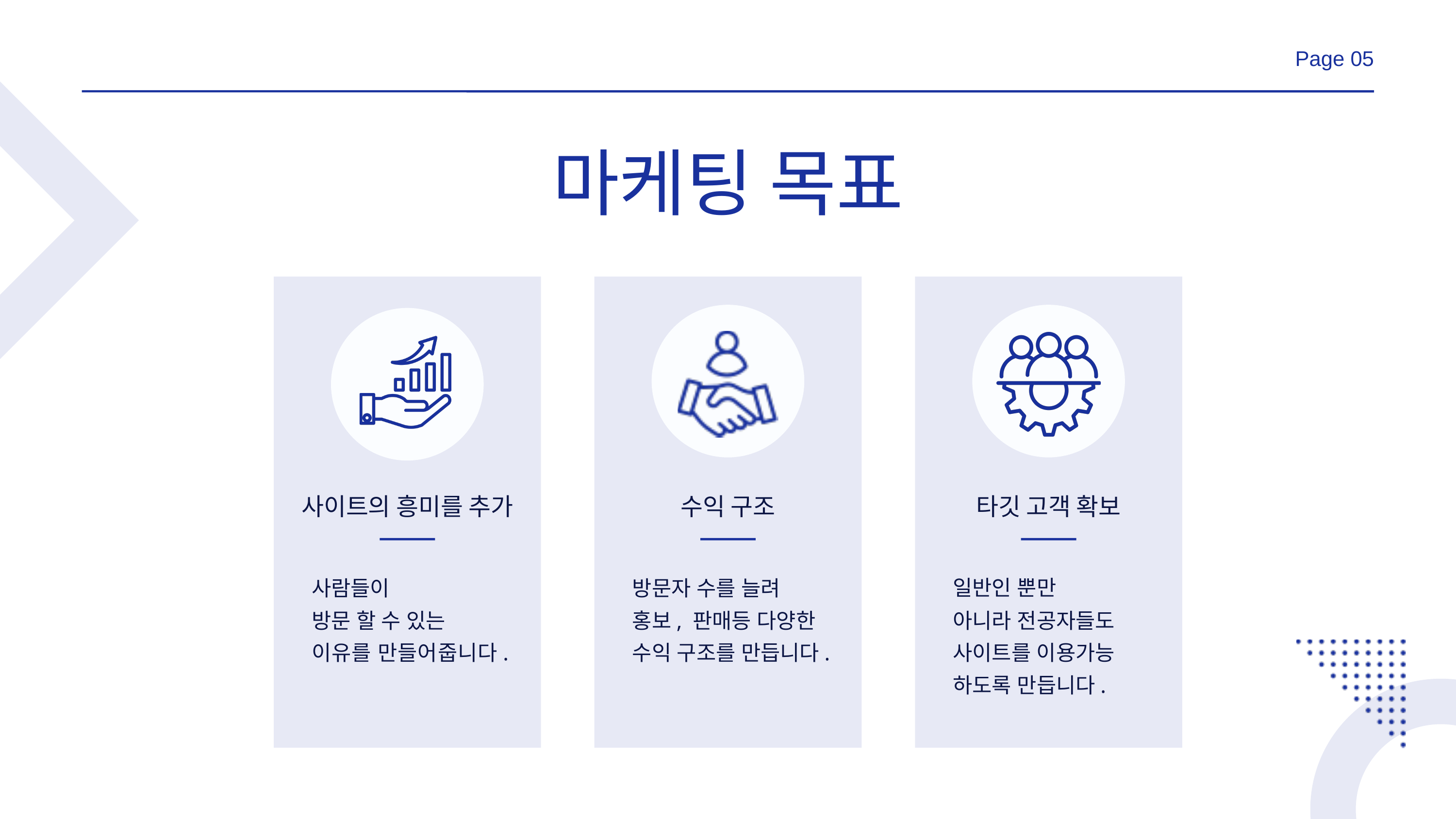

Page 05

마케팅 목표

사이트의 흥미를 추가
수익 구조
타깃 고객 확보

사람들이
방문 할 수 있는
이유를 만들어줍니다.
방문자 수를 늘려
홍보, 판매등 다양한
수익 구조를 만듭니다.
일반인 뿐만
아니라 전공자들도
사이트를 이용가능
하도록 만듭니다.